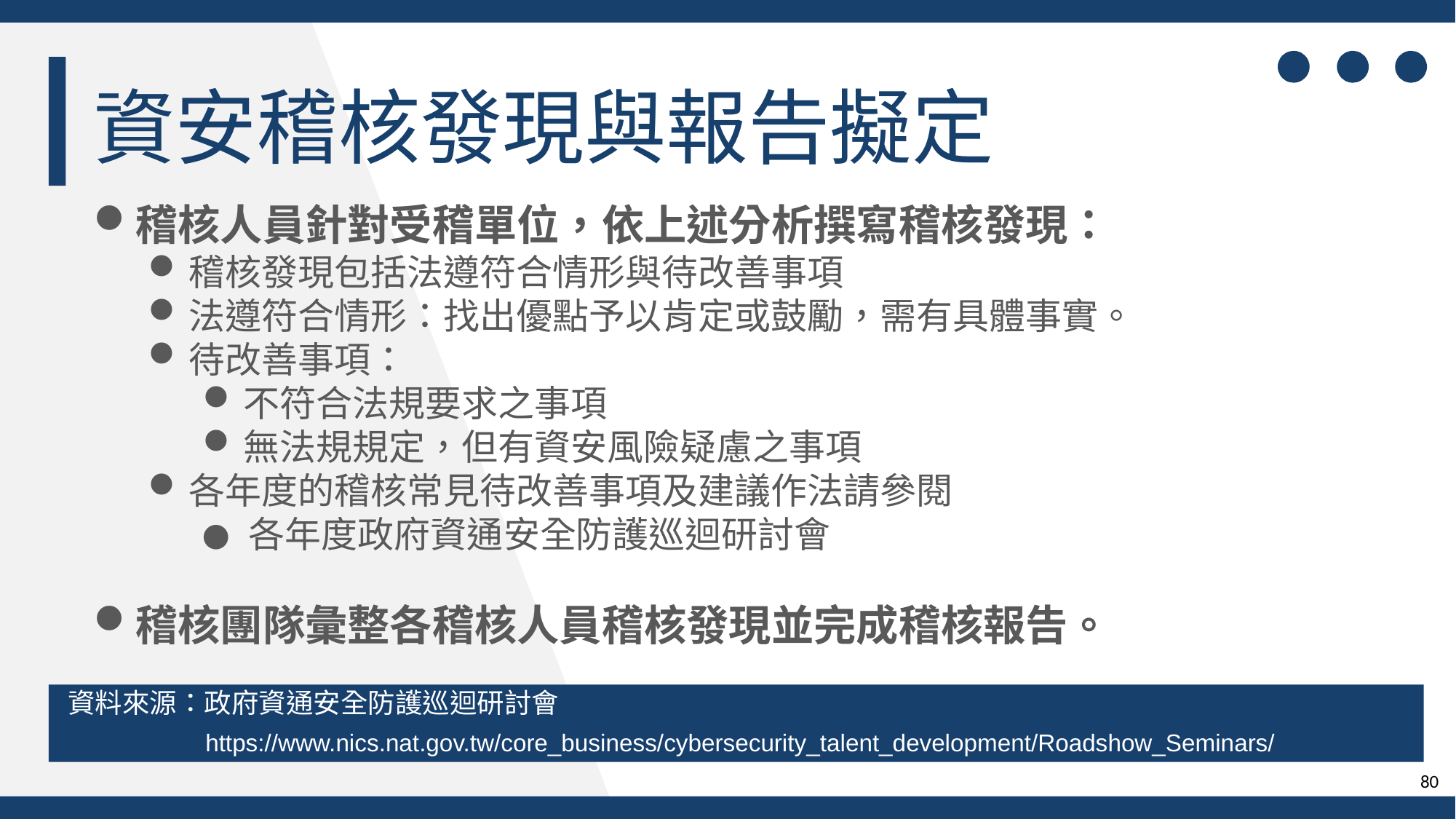

資安稽核發現與報告擬定

稽核人員針對受稽單位，依上述分析撰寫稽核發現：
稽核發現包括法遵符合情形與待改善事項
法遵符合情形：找出優點予以肯定或鼓勵，需有具體事實。
待改善事項：
不符合法規要求之事項
無法規規定，但有資安風險疑慮之事項
各年度的稽核常見待改善事項及建議作法請參閱
●  各年度政府資通安全防護巡迴研討會

稽核團隊彙整各稽核人員稽核發現並完成稽核報告。

資料來源：政府資通安全防護巡迴研討會
https://www.nics.nat.gov.tw/core_business/cybersecurity_talent_development/Roadshow_Seminars/